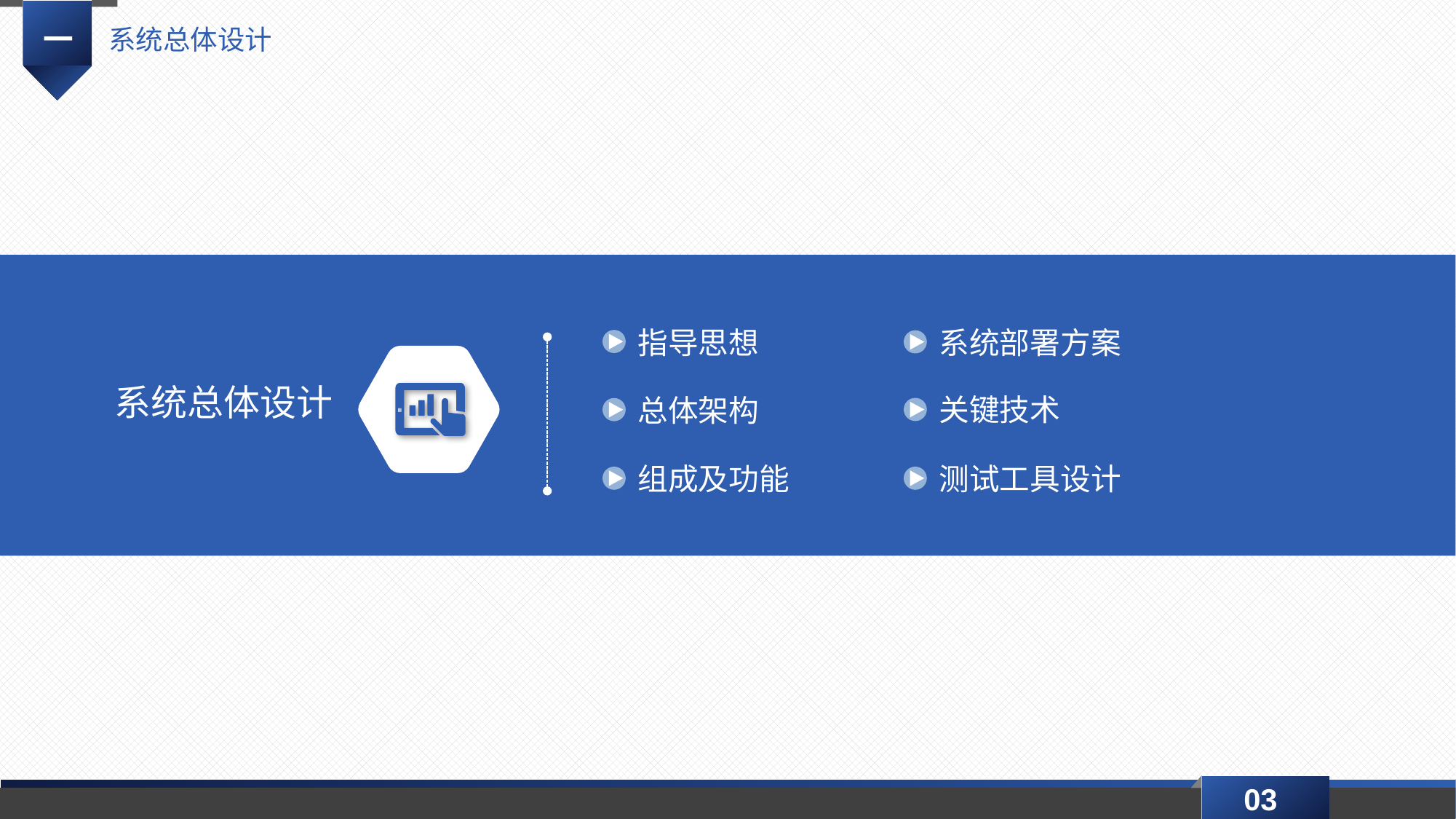

一
系统总体设计

指导思想

系统部署方案

系统总体设计

关键技术

总体架构

组成及功能

测试工具设计

03